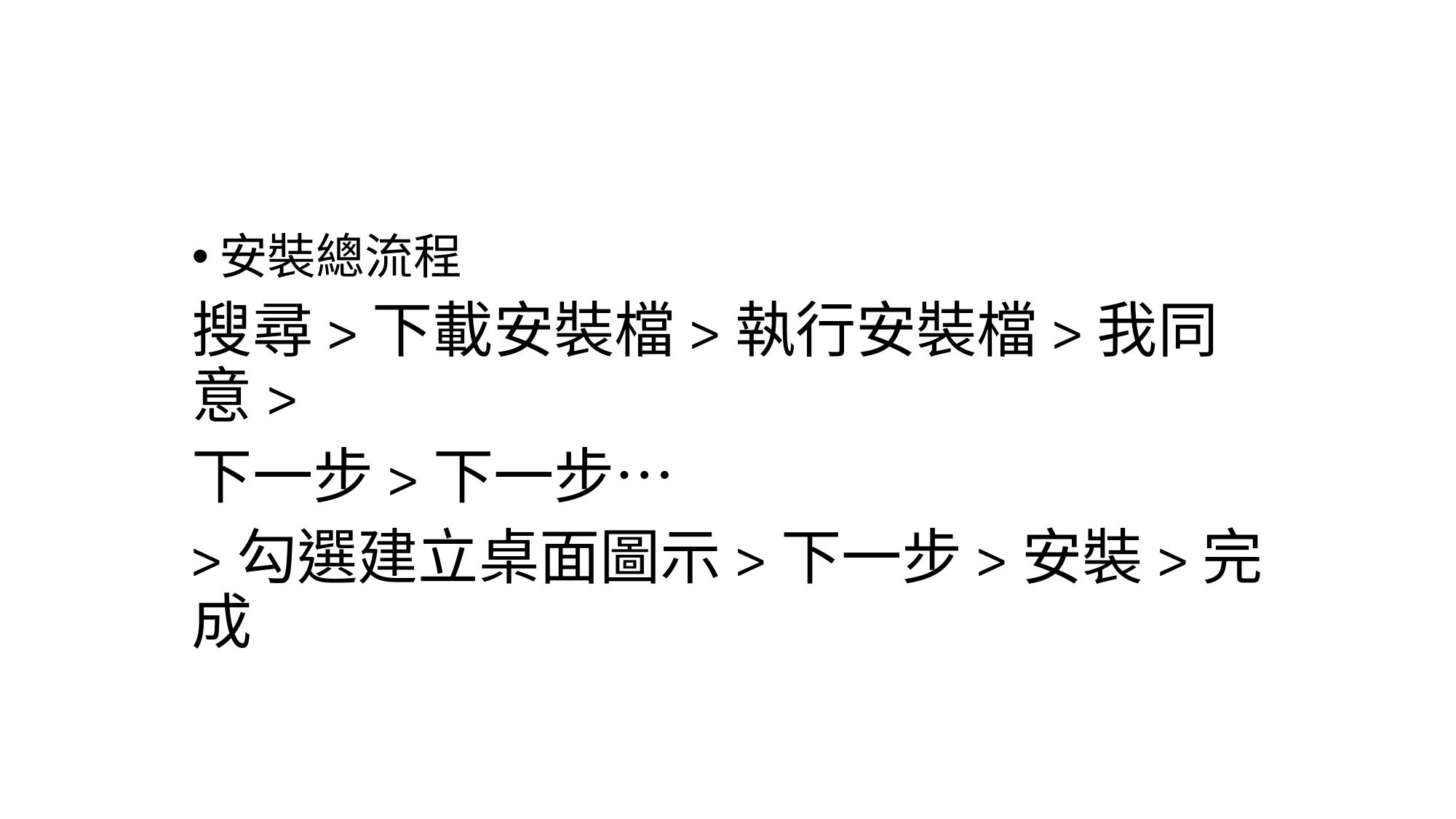

#
安裝總流程
搜尋>下載安裝檔>執行安裝檔>我同意>
下一步>下一步…
>勾選建立桌面圖示>下一步>安裝>完成